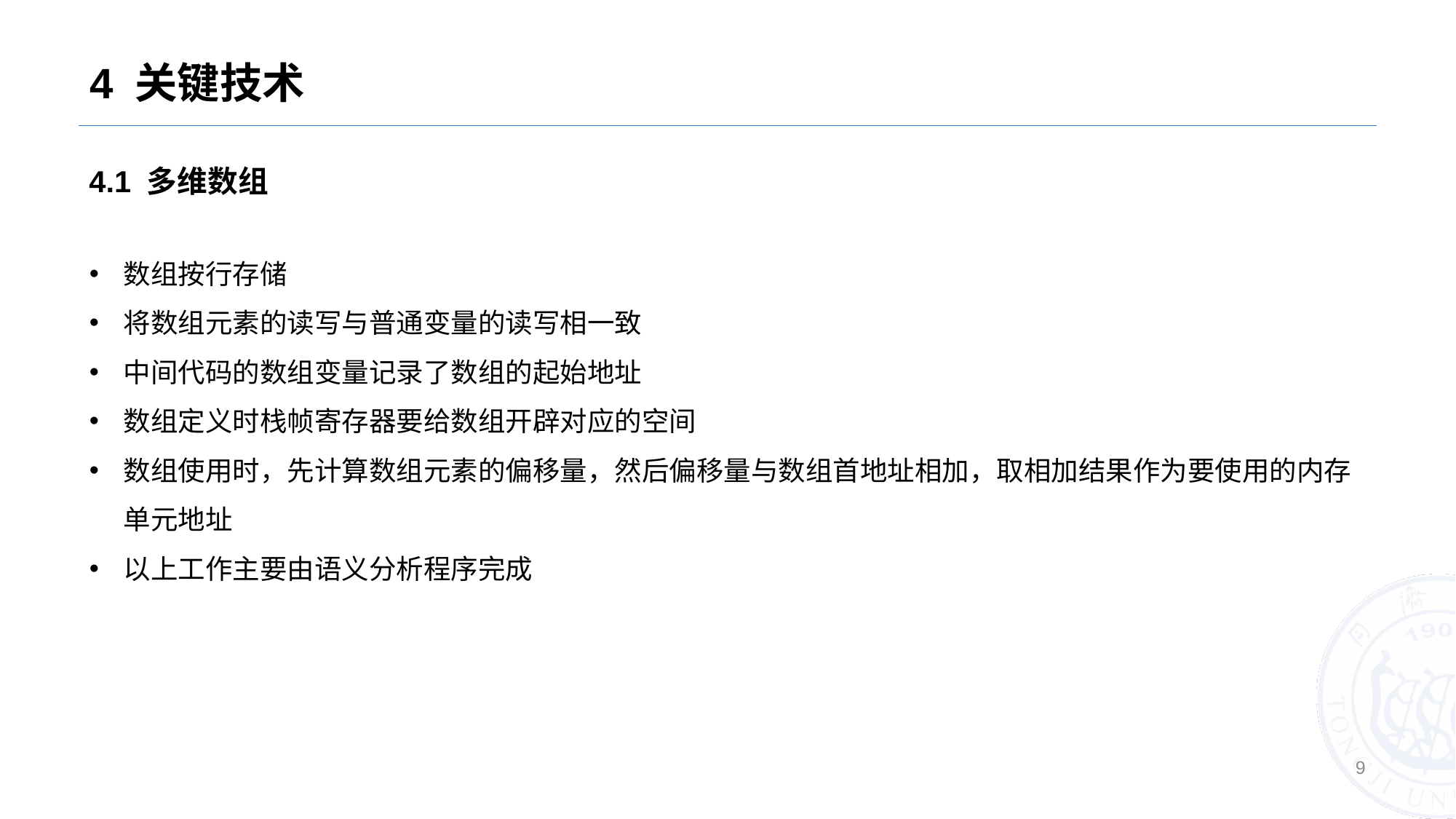

# 4 关键技术
4.1 多维数组
数组按行存储
将数组元素的读写与普通变量的读写相一致
中间代码的数组变量记录了数组的起始地址
数组定义时栈帧寄存器要给数组开辟对应的空间
数组使用时，先计算数组元素的偏移量，然后偏移量与数组首地址相加，取相加结果作为要使用的内存单元地址
以上工作主要由语义分析程序完成
9